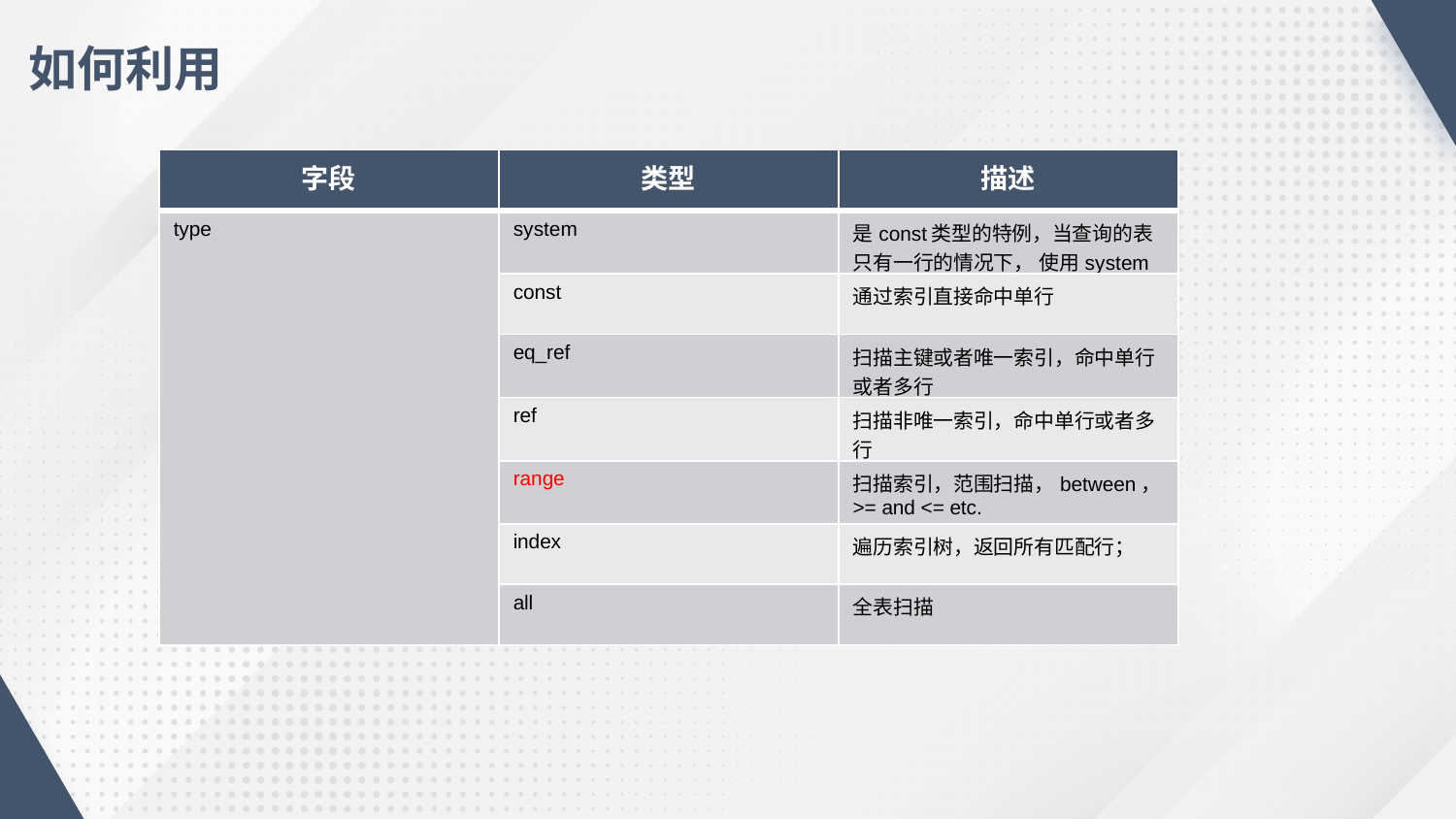

如何利用
| 字段 | 类型 | 描述 |
| --- | --- | --- |
| type | system | 是const类型的特例，当查询的表只有一行的情况下， 使用system |
|  | const | 通过索引直接命中单行 |
|  | eq\_ref | 扫描主键或者唯一索引，命中单行或者多行 |
|  | ref | 扫描非唯一索引，命中单行或者多行 |
|  | range | 扫描索引，范围扫描，between，>= and <= etc. |
|  | index | 遍历索引树，返回所有匹配行； |
|  | all | 全表扫描 |